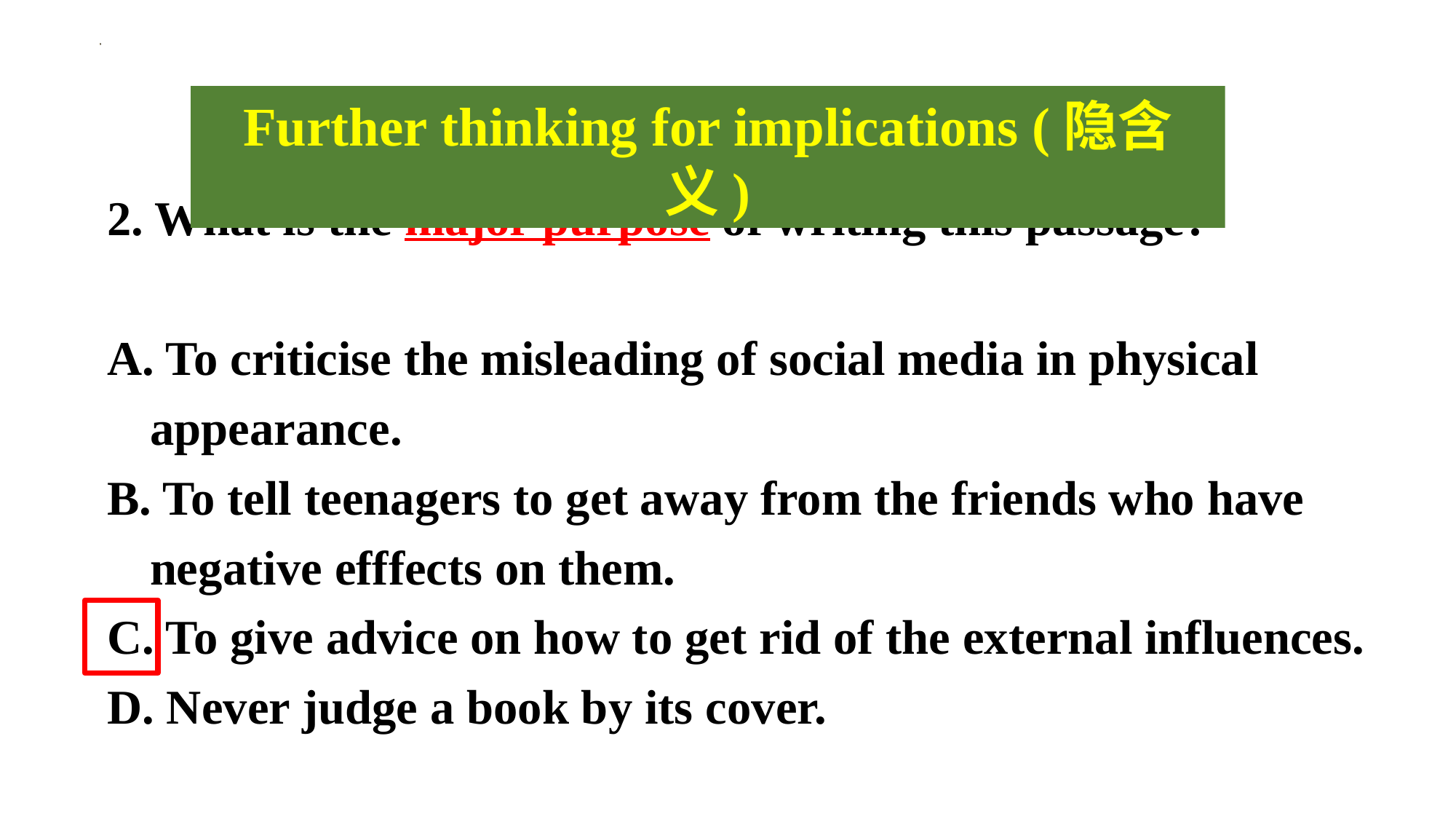

Further thinking for implications (隐含义)
2. What is the major purpose of writing this passage?

A. To criticise the misleading of social media in physical appearance.
B. To tell teenagers to get away from the friends who have negative efffects on them.
C. To give advice on how to get rid of the external influences.
D. Never judge a book by its cover.